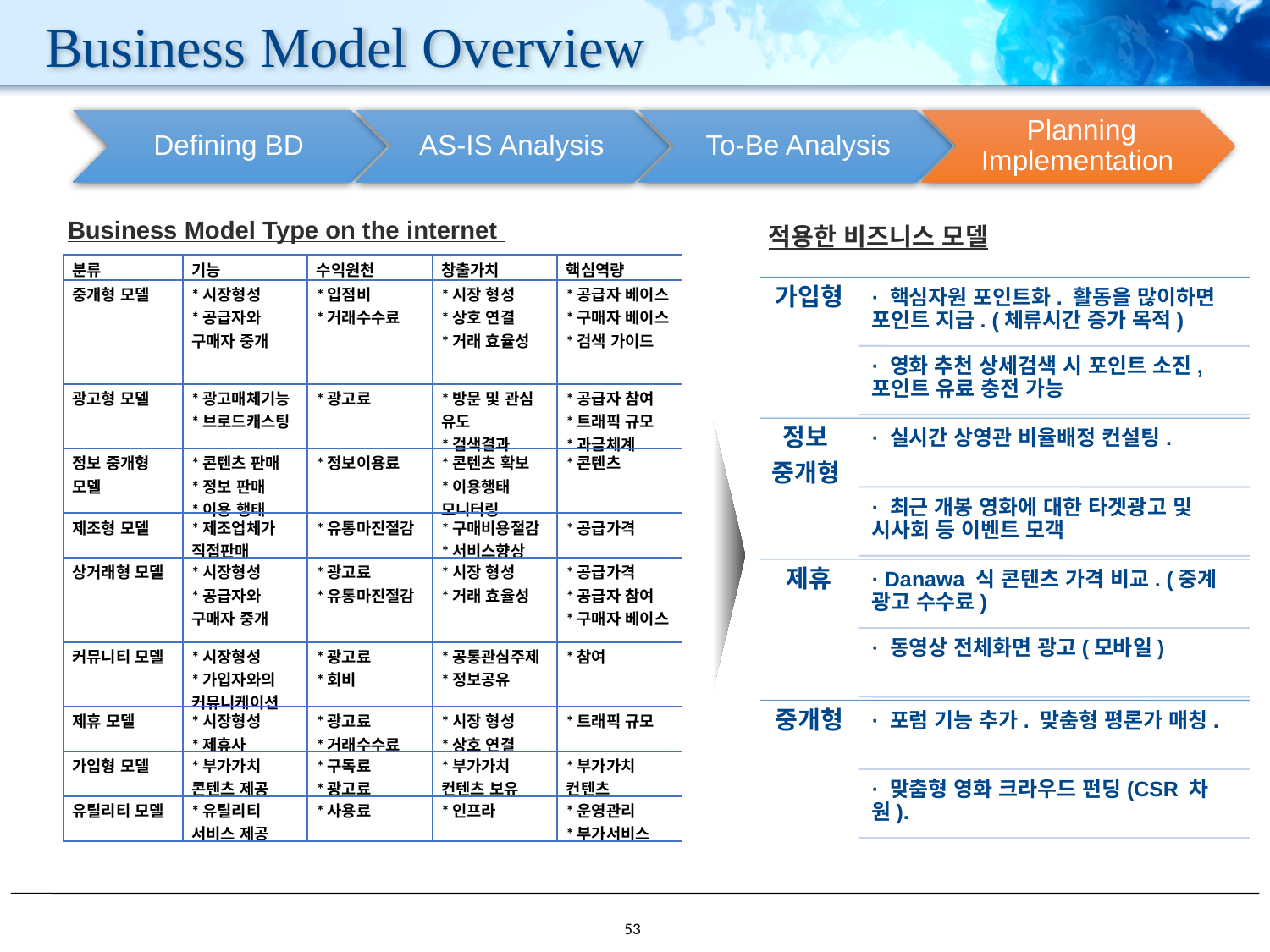

# Business Model Overview
Defining BD
AS-IS Analysis
To-Be Analysis
Planning Implementation
Business Model Type on the internet
적용한 비즈니스 모델
| 분류 | 기능 | 수익원천 | 창출가치 | 핵심역량 |
| --- | --- | --- | --- | --- |
| 중개형 모델 | \*시장형성 \*공급자와 구매자 중개 | \*입점비 \*거래수수료 | \*시장 형성 \*상호 연결 \*거래 효율성 | \*공급자 베이스 \*구매자 베이스 \*검색 가이드 |
| 광고형 모델 | \*광고매체기능 \*브로드캐스팅 | \*광고료 | \*방문 및 관심 유도 \*검색결과 | \*공급자 참여 \*트래픽 규모 \*과금체계 |
| 정보 중개형 모델 | \*콘텐츠 판매 \*정보 판매 \*이용 행태 | \*정보이용료 | \*콘텐츠 확보 \*이용행태 모니터링 | \*콘텐츠 |
| 제조형 모델 | \*제조업체가 직접판매 | \*유통마진절감 | \*구매비용절감 \*서비스향상 | \*공급가격 |
| 상거래형 모델 | \*시장형성 \*공급자와 구매자 중개 | \*광고료 \*유통마진절감 | \*시장 형성 \*거래 효율성 | \*공급가격 \*공급자 참여 \*구매자 베이스 |
| 커뮤니티 모델 | \*시장형성 \*가입자와의 커뮤니케이션 | \*광고료 \*회비 | \*공통관심주제 \*정보공유 | \*참여 |
| 제휴 모델 | \*시장형성 \*제휴사 | \*광고료 \*거래수수료 | \*시장 형성 \*상호 연결 | \*트래픽 규모 |
| 가입형 모델 | \*부가가치 콘텐츠 제공 | \*구독료 \*광고료 | \*부가가치 컨텐츠 보유 | \*부가가치 컨텐츠 |
| 유틸리티 모델 | \*유틸리티 서비스 제공 | \*사용료 | \*인프라 | \*운영관리 \*부가서비스 |
가입형
· 핵심자원 포인트화. 활동을 많이하면 포인트 지급. (체류시간 증가 목적)
· 영화 추천 상세검색 시 포인트 소진, 포인트 유료 충전 가능
정보
중개형
· 실시간 상영관 비율배정 컨설팅.
· 최근 개봉 영화에 대한 타겟광고 및 시사회 등 이벤트 모객
제휴
· Danawa 식 콘텐츠 가격 비교. (중계   광고 수수료)
· 동영상 전체화면 광고(모바일)
중개형
· 포럼 기능 추가. 맞춤형 평론가 매칭.
· 맞춤형 영화 크라우드 펀딩(CSR 차원).